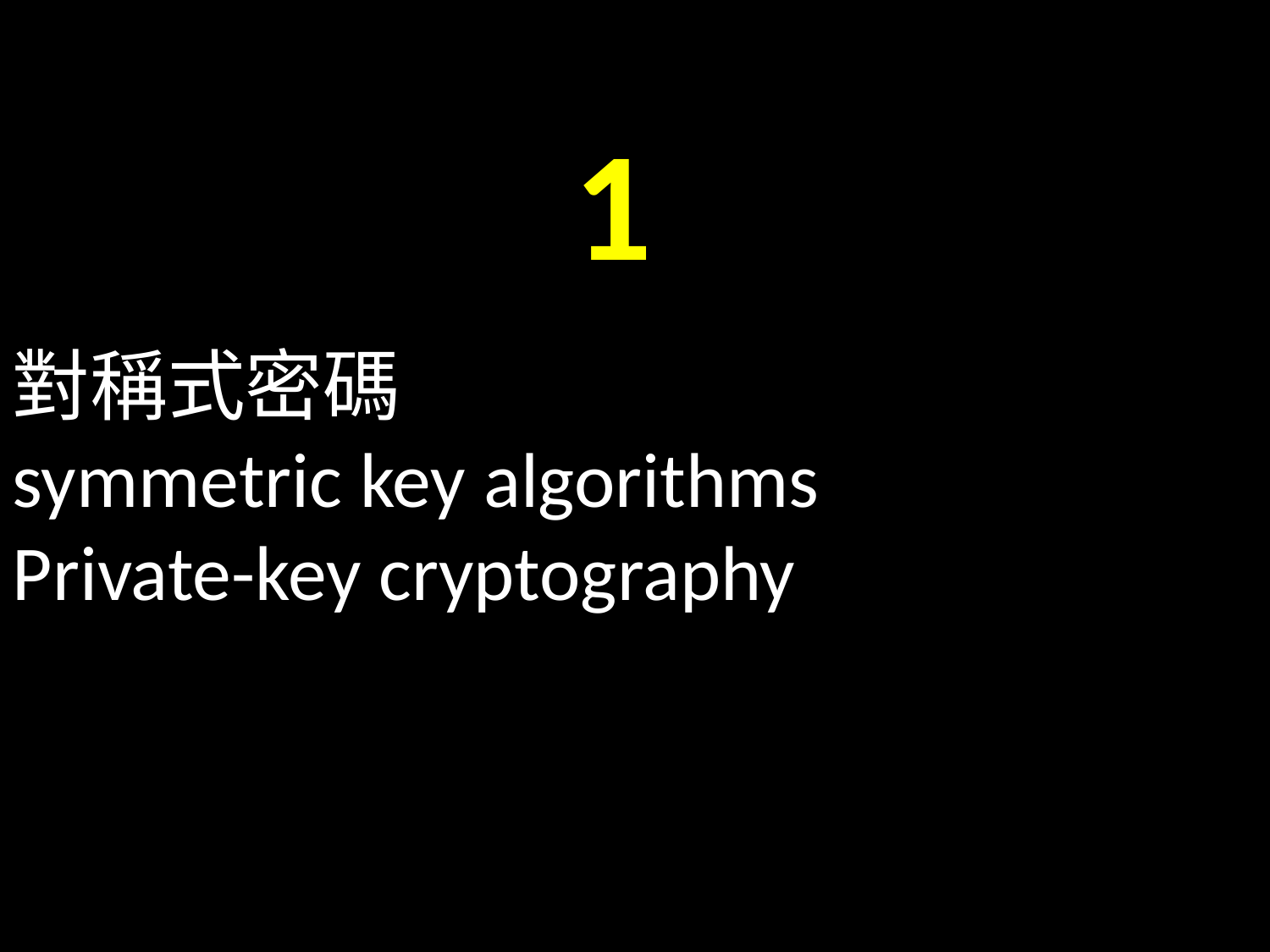

對稱式密碼
symmetric key algorithms
Private-key cryptography
#
1